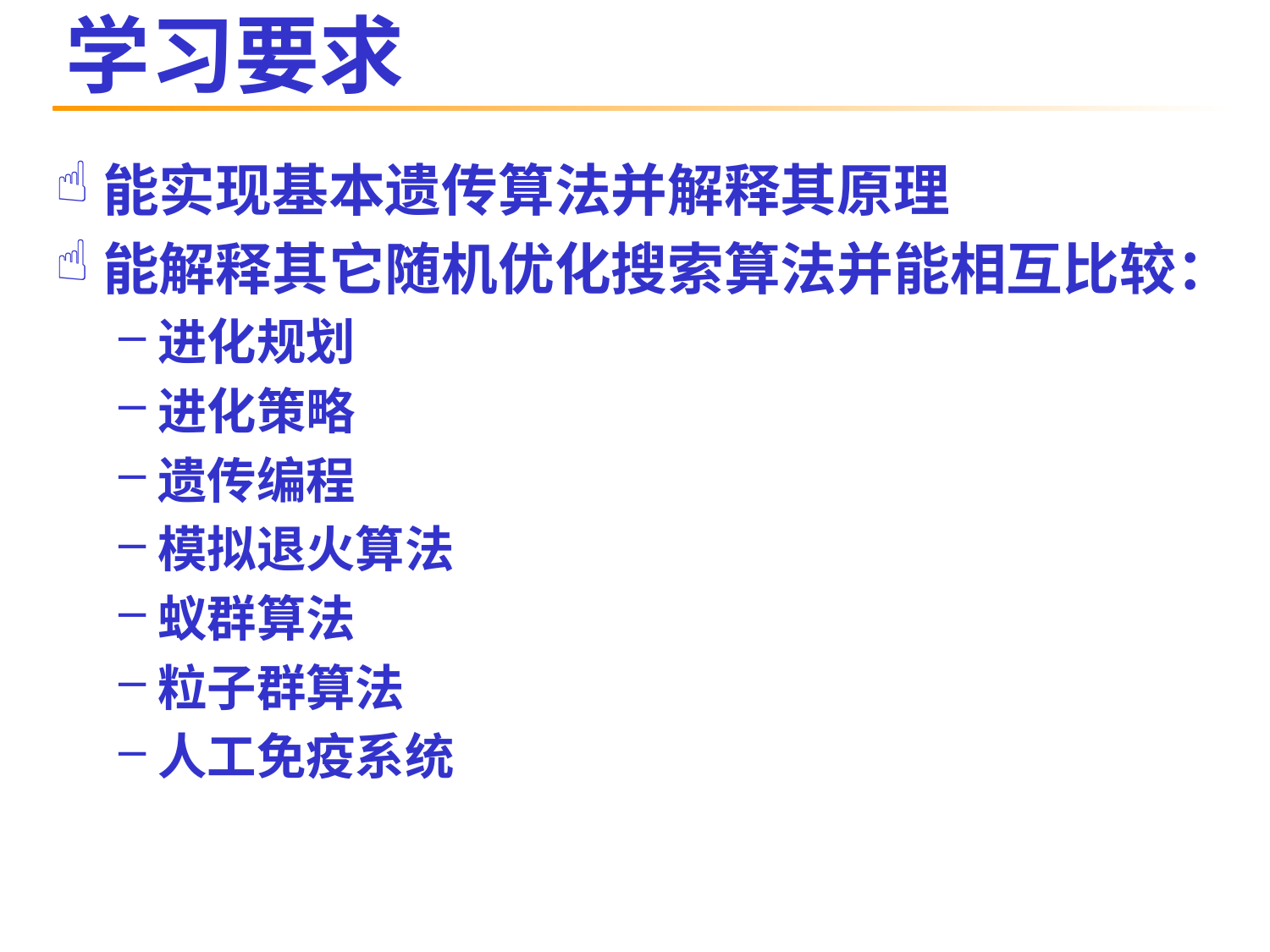

# 学习要求
能实现基本遗传算法并解释其原理
能解释其它随机优化搜索算法并能相互比较：
进化规划
进化策略
遗传编程
模拟退火算法
蚁群算法
粒子群算法
人工免疫系统